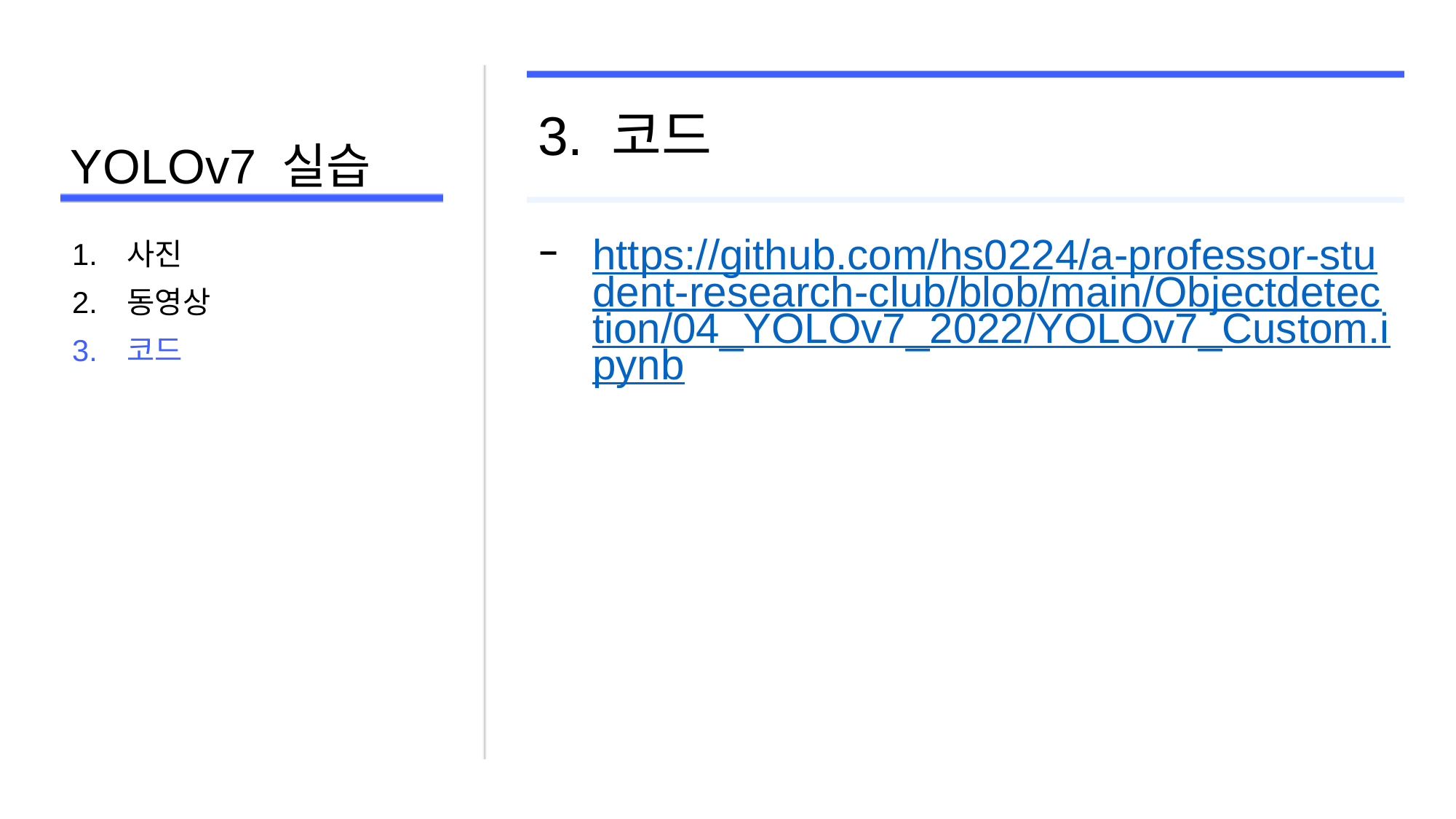

# YOLOv7 실습
3. 코드
https://github.com/hs0224/a-professor-student-research-club/blob/main/Objectdetection/04_YOLOv7_2022/YOLOv7_Custom.ipynb

사진
동영상
코드